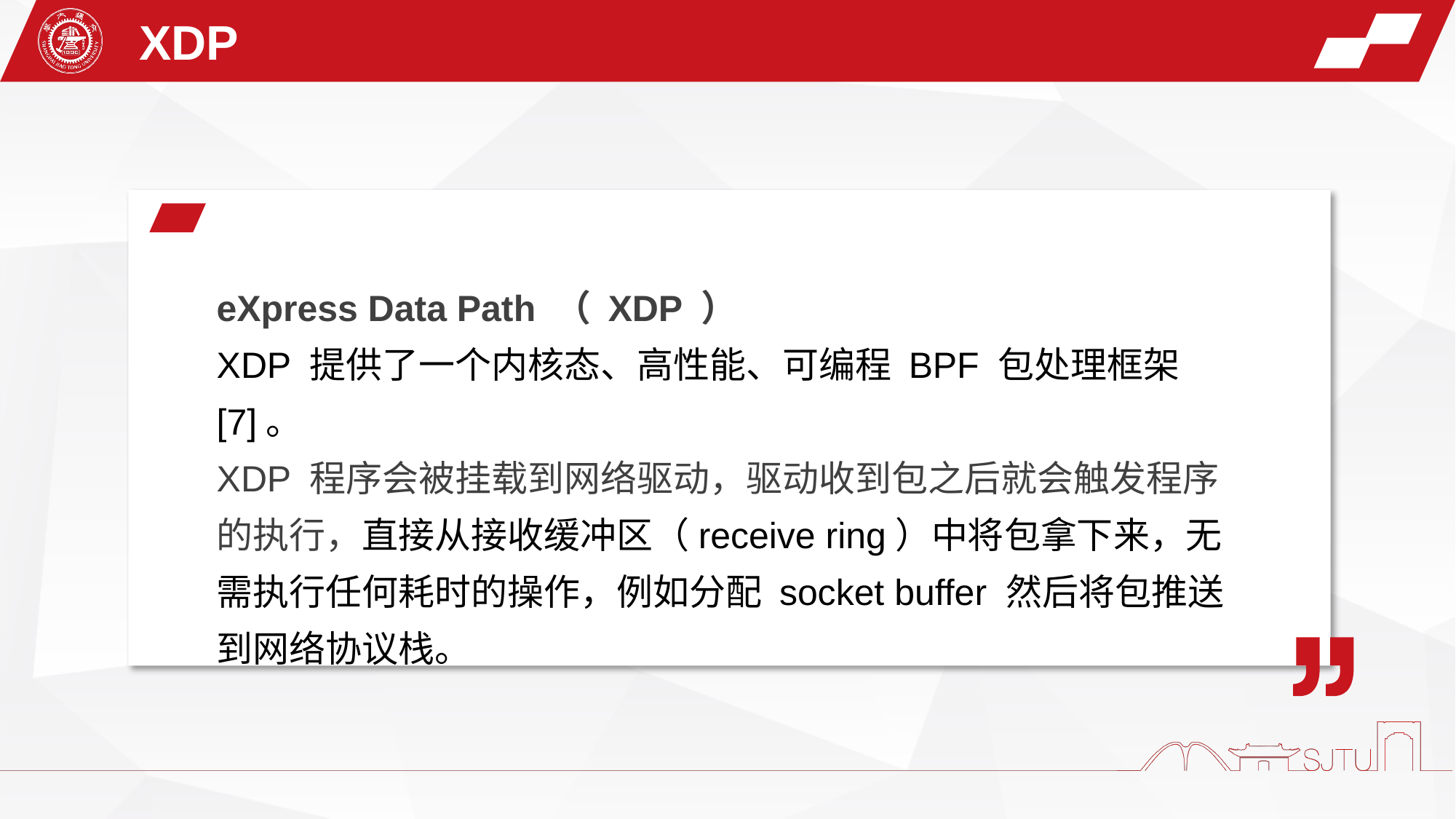

XDP

eXpress Data Path （ XDP ）
XDP 提供了一个内核态、高性能、可编程 BPF 包处理框架 [7]。
XDP 程序会被挂载到网络驱动，驱动收到包之后就会触发程序的执行，直接从接收缓冲区（receive ring）中将包拿下来，无需执行任何耗时的操作，例如分配 socket buffer 然后将包推送到网络协议栈。